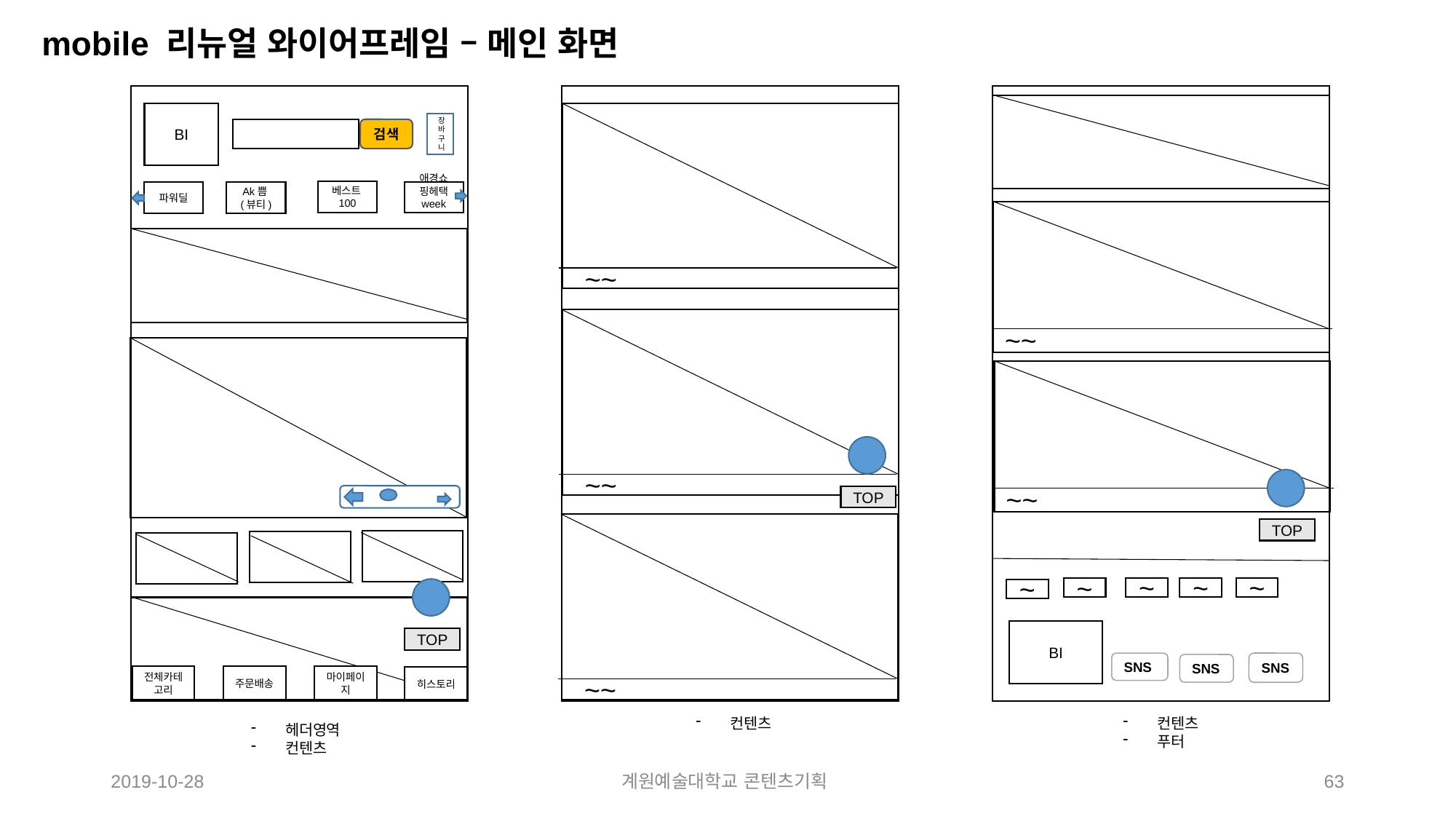

mobile 리뉴얼 와이어프레임 – 메인 화면

BI

장바구니

검색
베스트100
애경쇼핑헤택 week

Ak쁨(뷰티)
파워딜

~~

~~

~~

~~

TOP

TOP

~
~
~
~

~

BI
TOP
SNS
SNS
SNS
전체카테고리
주문배송
마이페이지
히스토리
~~
컨텐츠
컨텐츠
푸터
헤더영역
컨텐츠
2019-10-28
계원예술대학교 콘텐츠기획
63